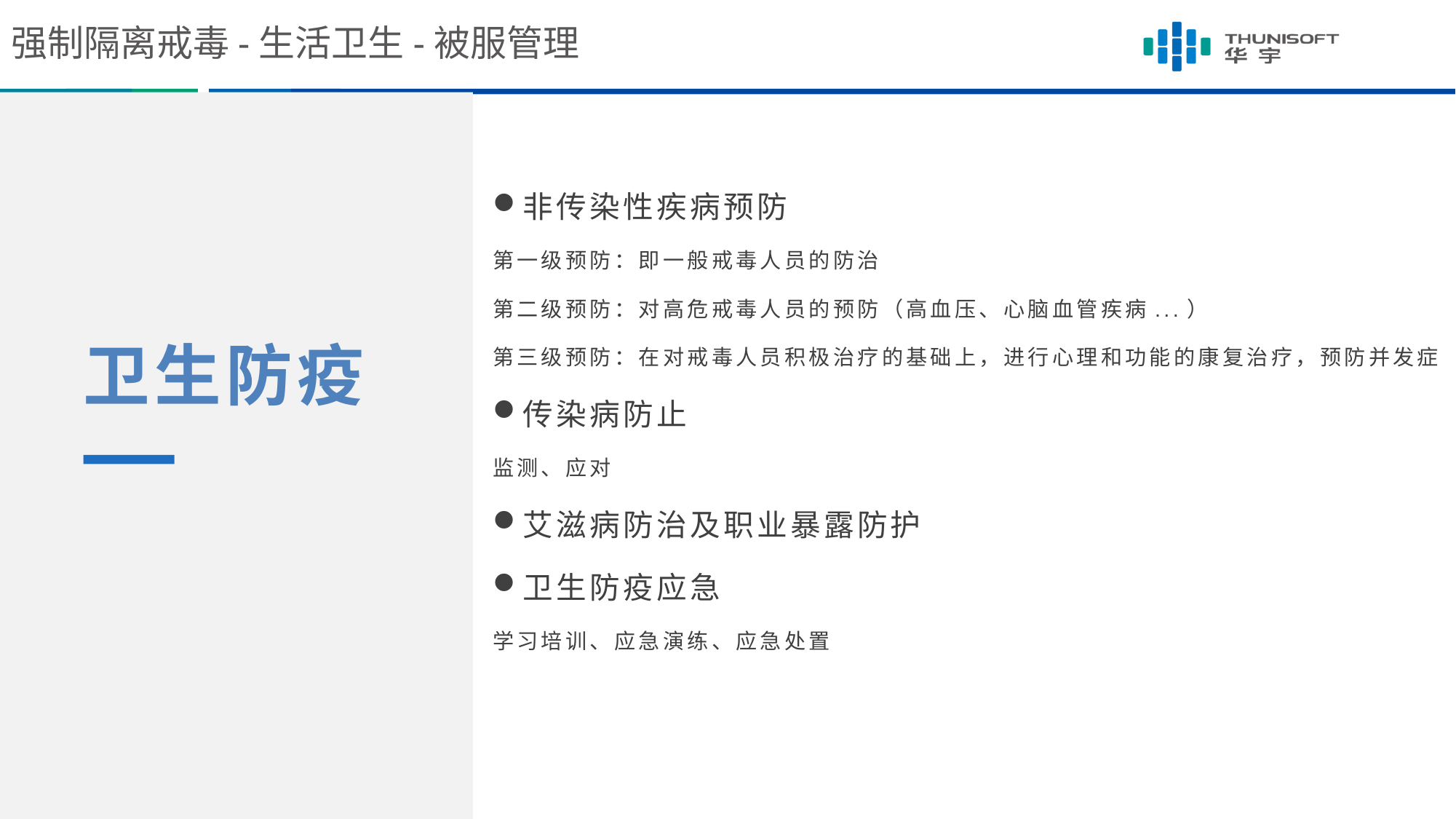

强制隔离戒毒-生活卫生-被服管理

非传染性疾病预防
第一级预防：即一般戒毒人员的防治
第二级预防：对高危戒毒人员的预防（高血压、心脑血管疾病...）
第三级预防：在对戒毒人员积极治疗的基础上，进行心理和功能的康复治疗，预防并发症
传染病防止
监测、应对
艾滋病防治及职业暴露防护
卫生防疫应急
学习培训、应急演练、应急处置
卫生防疫

78